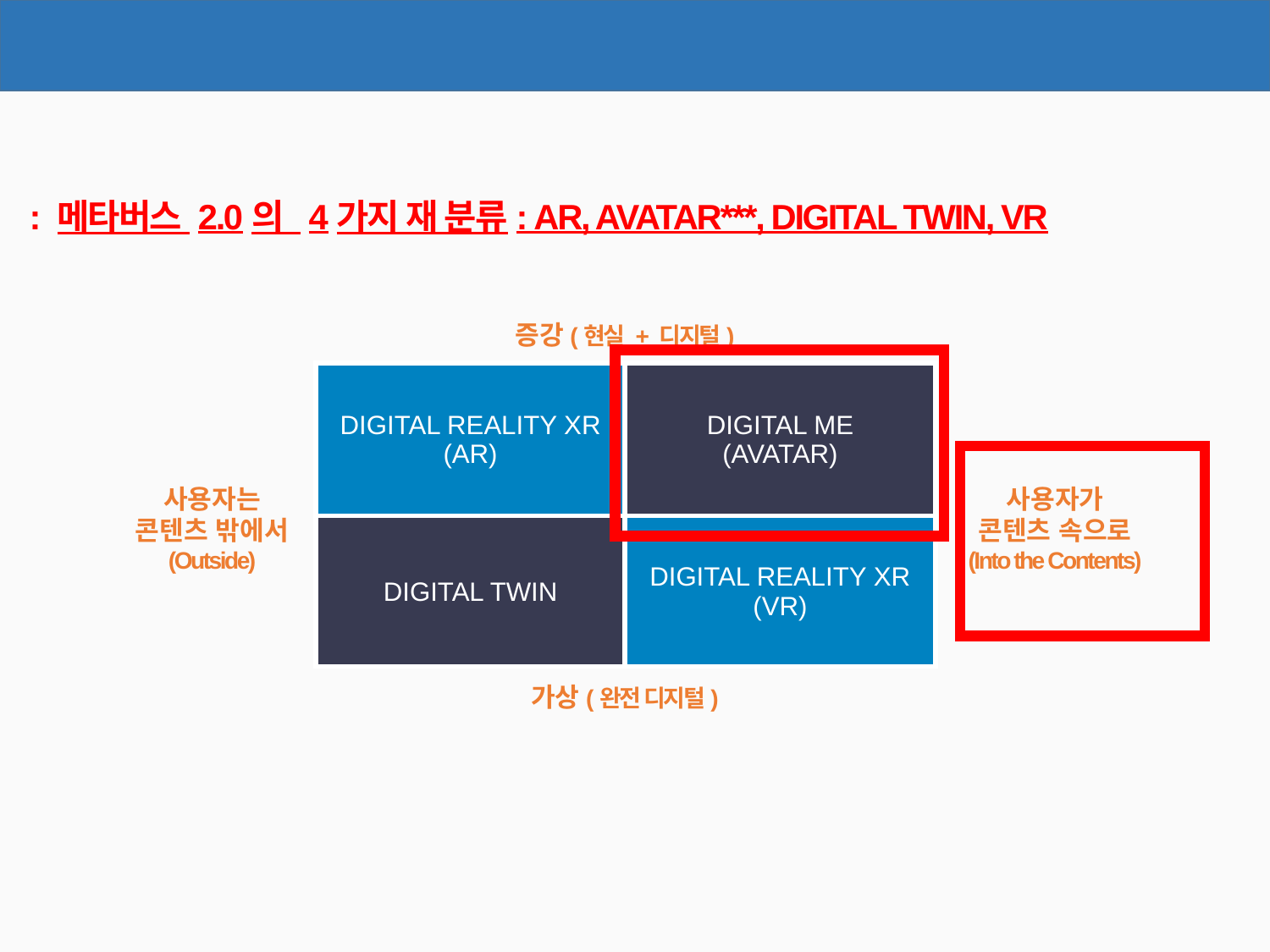

메타버스 2.0
: 메타버스 2.0의  4가지 재 분류: AR, AVATAR***, DIGITAL TWIN, VR
증강(현실 + 디지털)

| DIGITAL REALITY XR (AR) | DIGITAL ME (AVATAR) |
| --- | --- |
| DIGITAL TWIN | DIGITAL REALITY XR (VR) |

사용자는
콘텐츠 밖에서
(Outside)
사용자가
콘텐츠 속으로
(Into the Contents)
가상(완전 디지털)